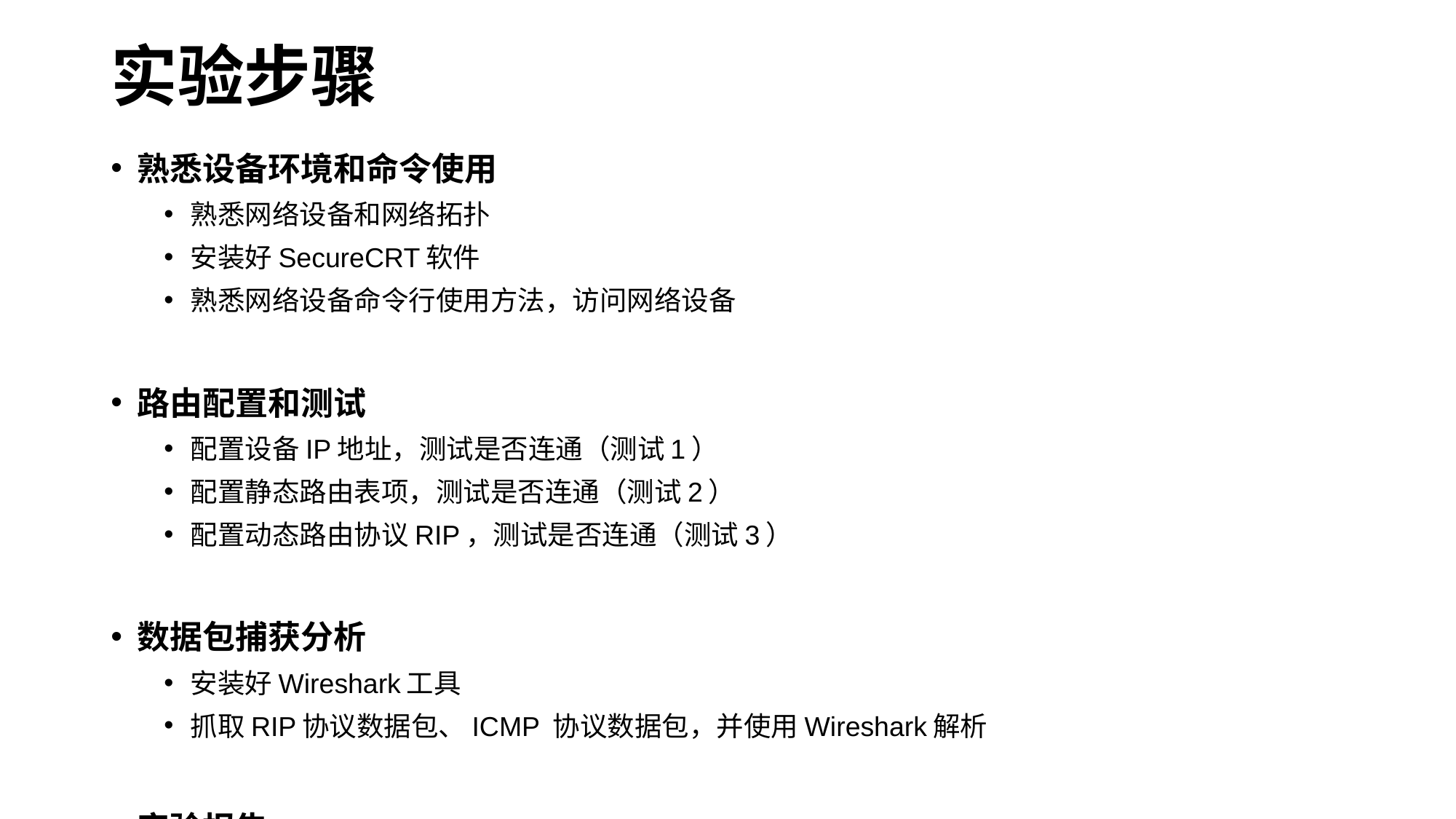

# 实验步骤
熟悉设备环境和命令使用
熟悉网络设备和网络拓扑
安装好SecureCRT软件
熟悉网络设备命令行使用方法，访问网络设备

路由配置和测试
配置设备IP地址，测试是否连通（测试1）
配置静态路由表项，测试是否连通（测试2）
配置动态路由协议RIP，测试是否连通（测试3）

数据包捕获分析
安装好Wireshark工具
抓取RIP协议数据包、ICMP 协议数据包，并使用Wireshark解析

实验报告